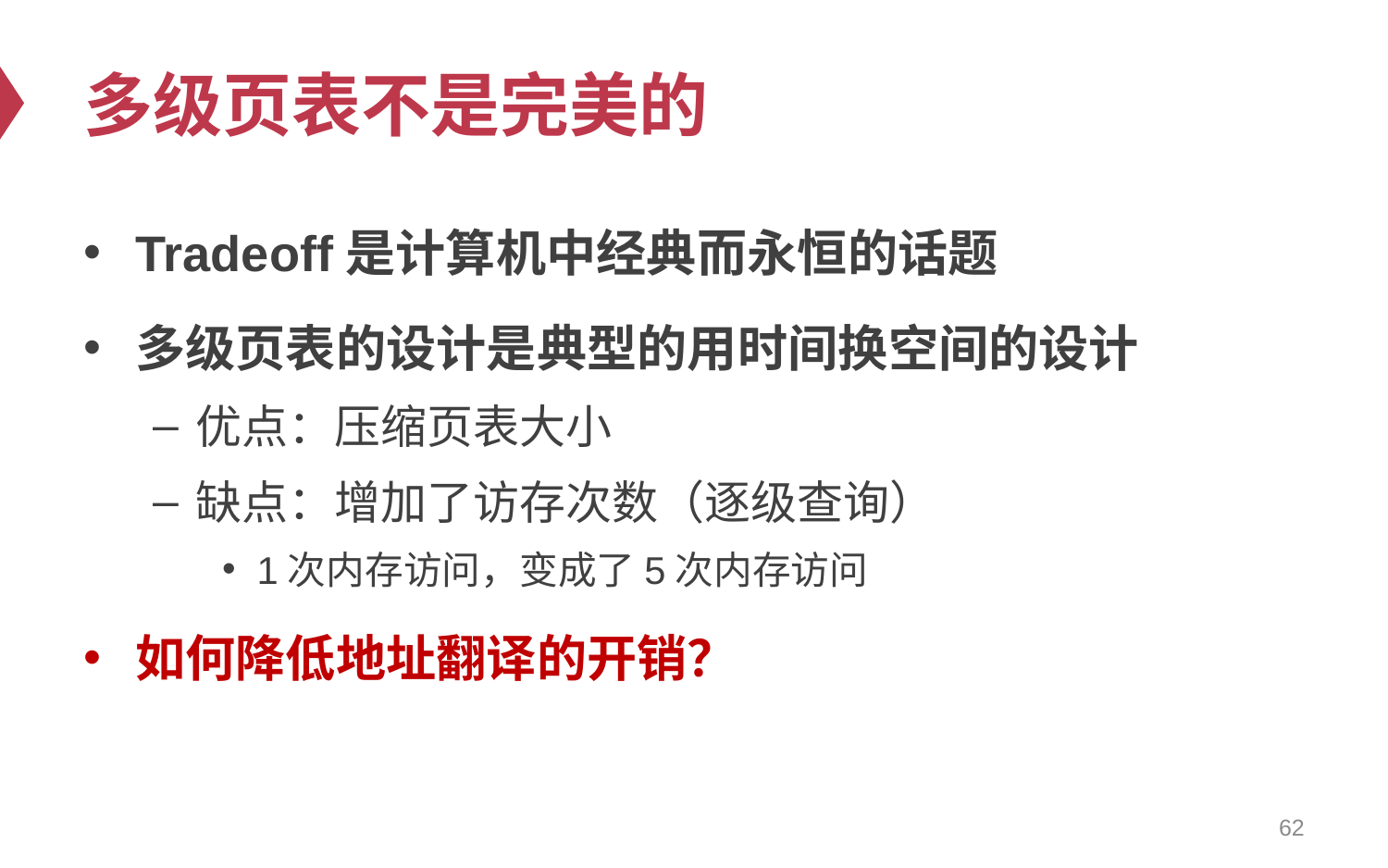

# 多级页表不是完美的
Tradeoff是计算机中经典而永恒的话题
多级页表的设计是典型的用时间换空间的设计
优点：压缩页表大小
缺点：增加了访存次数（逐级查询）
1次内存访问，变成了5次内存访问
如何降低地址翻译的开销？

62